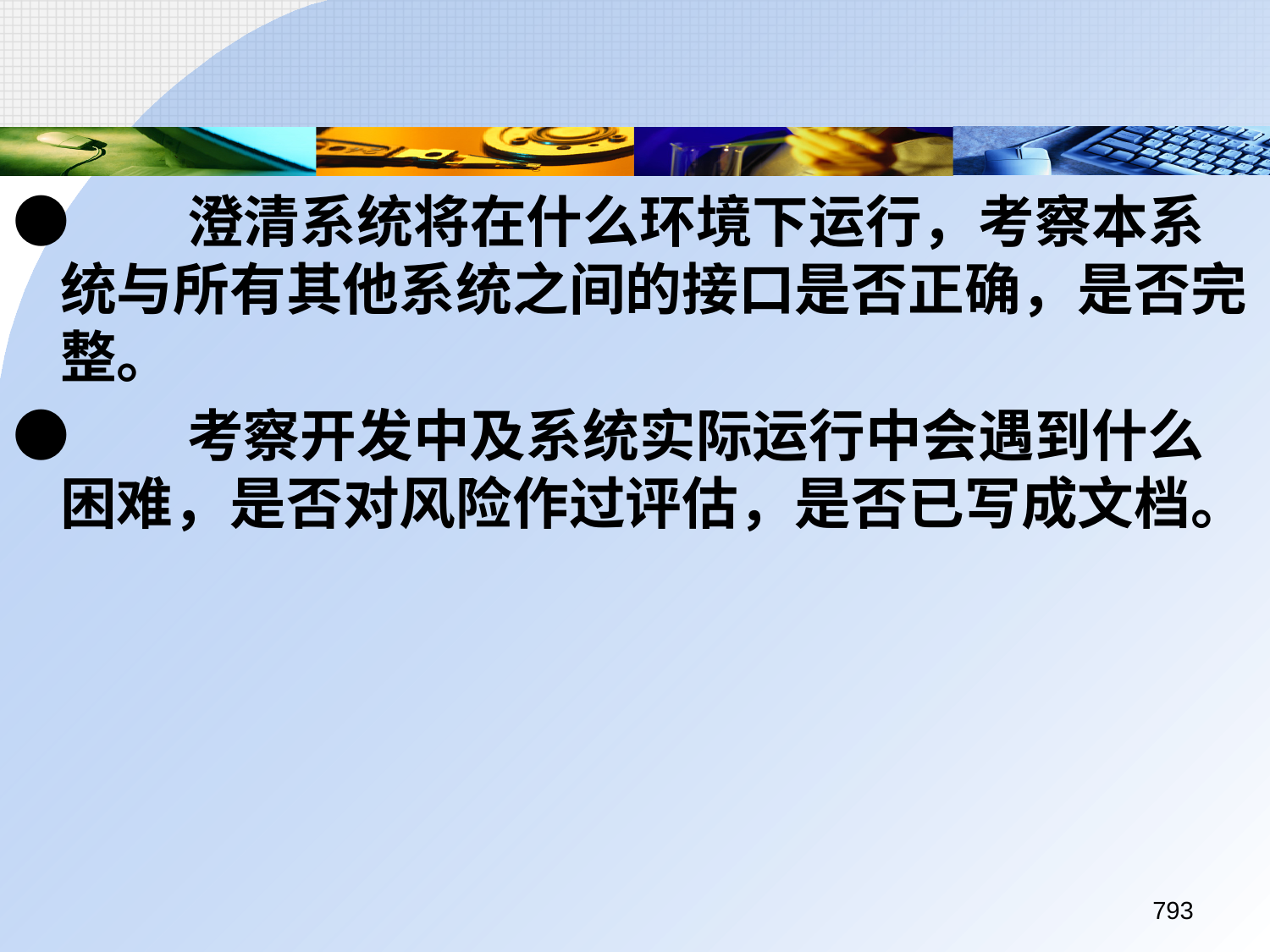

●	澄清系统将在什么环境下运行，考察本系统与所有其他系统之间的接口是否正确，是否完整。
●	考察开发中及系统实际运行中会遇到什么困难，是否对风险作过评估，是否已写成文档。
793